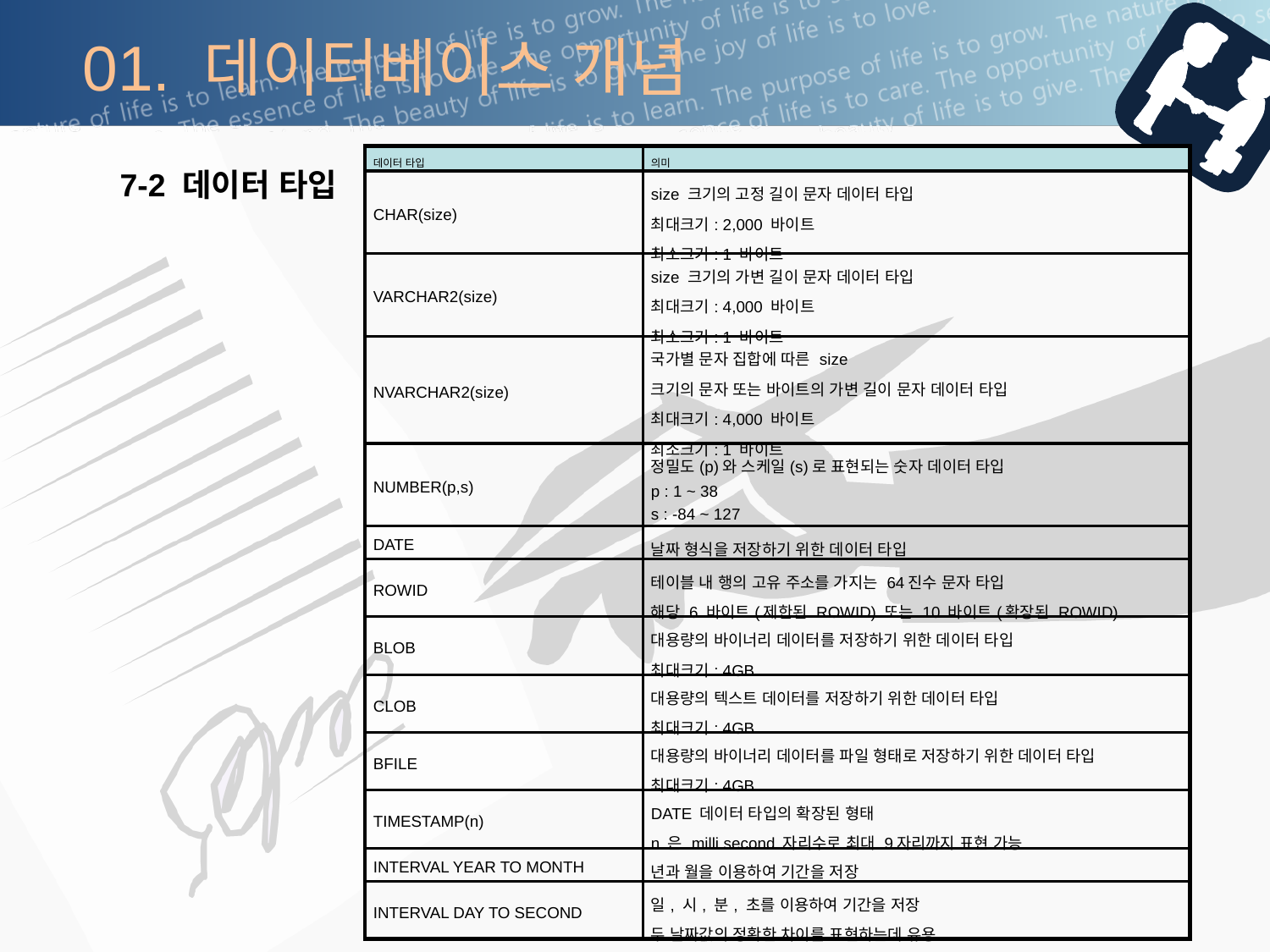

01. 데이터베이스 개념
| 데이터 타입 | 의미 |
| --- | --- |
| CHAR(size) | size 크기의 고정 길이 문자 데이터 타입 최대크기: 2,000 바이트 최소크기: 1 바이트 |
| VARCHAR2(size) | size 크기의 가변 길이 문자 데이터 타입 최대크기: 4,000 바이트 최소크기: 1 바이트 |
| NVARCHAR2(size) | 국가별 문자 집합에 따른 size 크기의 문자 또는 바이트의 가변 길이 문자 데이터 타입 최대크기: 4,000 바이트 최소크기: 1 바이트 |
| NUMBER(p,s) | 정밀도(p)와 스케일(s)로 표현되는 숫자 데이터 타입 p : 1 ~ 38 s : -84 ~ 127 |
| DATE | 날짜 형식을 저장하기 위한 데이터 타입 |
| ROWID | 테이블 내 행의 고유 주소를 가지는 64진수 문자 타입 해당 6 바이트(제한된 ROWID) 또는 10 바이트(확장된 ROWID) |
| BLOB | 대용량의 바이너리 데이터를 저장하기 위한 데이터 타입 최대크기: 4GB |
| CLOB | 대용량의 텍스트 데이터를 저장하기 위한 데이터 타입 최대크기: 4GB |
| BFILE | 대용량의 바이너리 데이터를 파일 형태로 저장하기 위한 데이터 타입 최대크기: 4GB |
| TIMESTAMP(n) | DATE 데이터 타입의 확장된 형태 n 은 milli second 자리수로 최대 9자리까지 표현 가능 |
| INTERVAL YEAR TO MONTH | 년과 월을 이용하여 기간을 저장 |
| INTERVAL DAY TO SECOND | 일, 시, 분, 초를 이용하여 기간을 저장 두 날짜값의 정확한 차이를 표현하는데 유용 |
7-2 데이터 타입